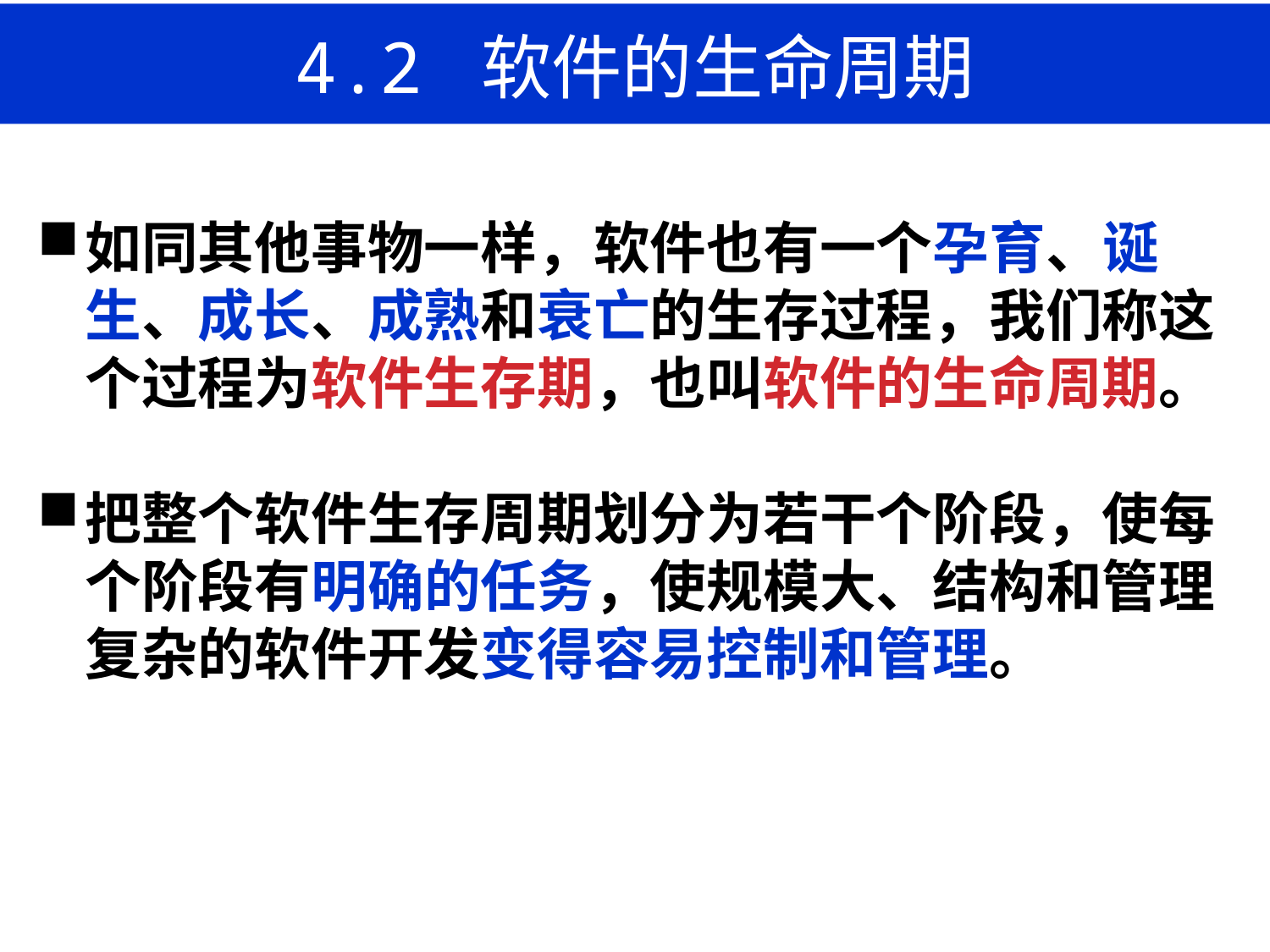

4.2 软件的生命周期
# 4、软件生命周期1/2
如同其他事物一样，软件也有一个孕育、诞生、成长、成熟和衰亡的生存过程，我们称这个过程为软件生存期，也叫软件的生命周期。

把整个软件生存周期划分为若干个阶段，使每个阶段有明确的任务，使规模大、结构和管理复杂的软件开发变得容易控制和管理。